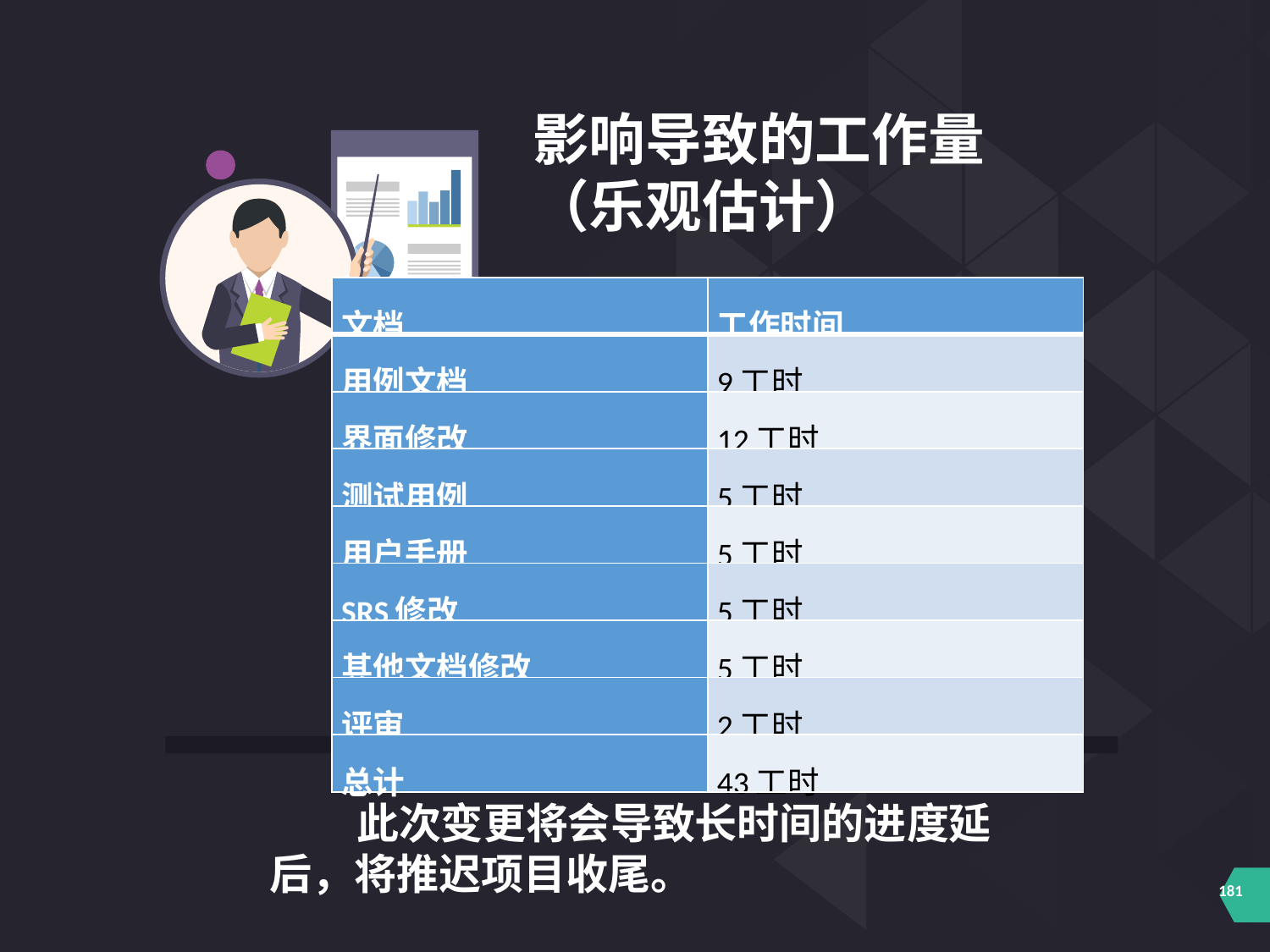

影响导致的工作量（乐观估计）

| 文档 | 工作时间 |
| --- | --- |
| 用例文档 | 9工时 |
| 界面修改 | 12工时 |
| 测试用例 | 5工时 |
| 用户手册 | 5工时 |
| SRS修改 | 5工时 |
| 其他文档修改 | 5工时 |
| 评审 | 2工时 |
| 总计 | 43工时 |

        此次变更将会导致长时间的进度延后，将推迟项目收尾。